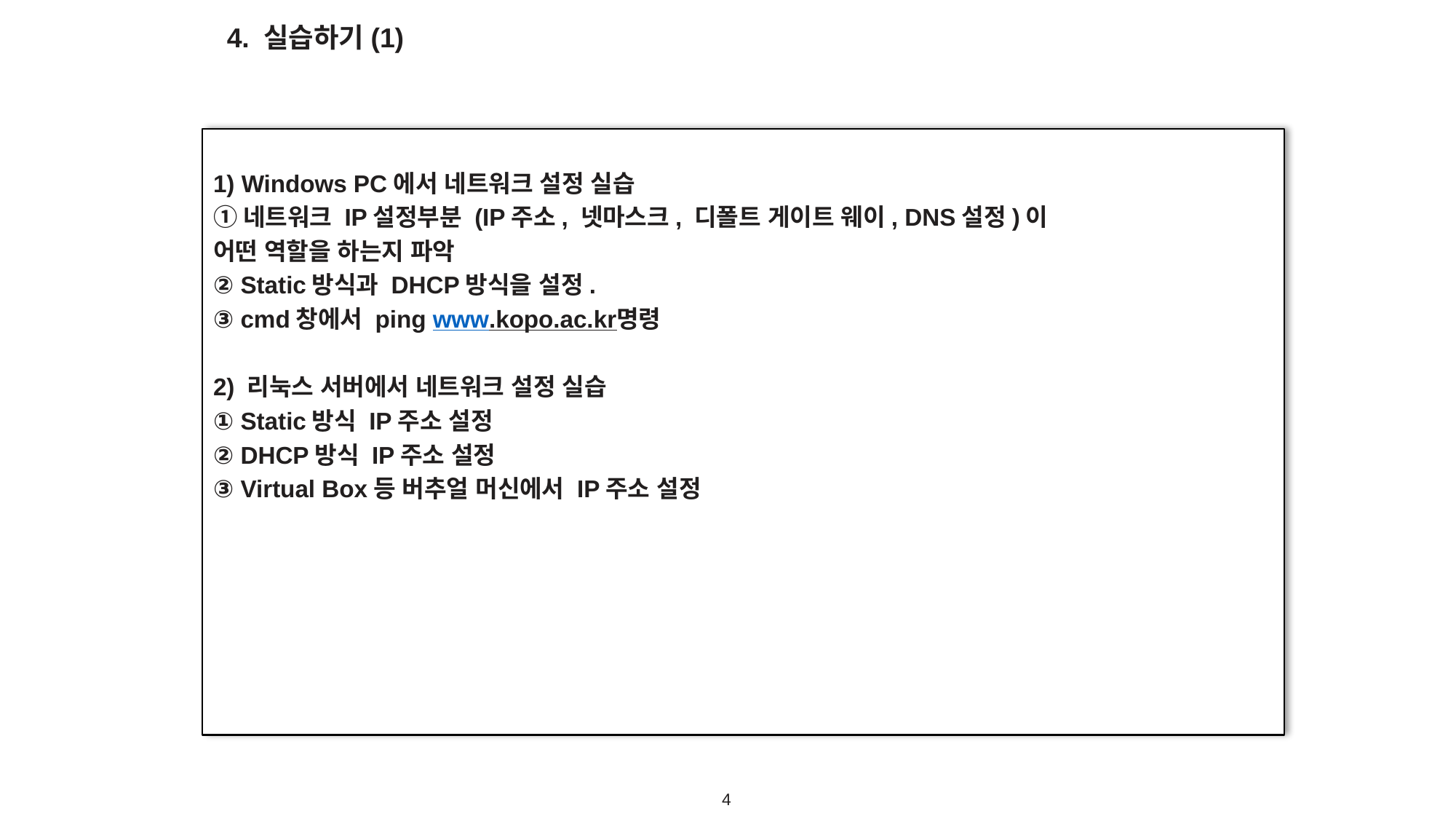

4. 실습하기(1)

1) Windows PC에서 네트워크 설정 실습
①네트워크 IP설정부분 (IP주소, 넷마스크, 디폴트 게이트 웨이, DNS설정)이
어떤 역할을 하는지 파악
② Static방식과 DHCP방식을 설정.
③ cmd창에서 ping www.kopo.ac.kr명령

2) 리눅스 서버에서 네트워크 설정 실습
① Static방식 IP주소 설정
② DHCP방식 IP주소 설정
③ Virtual Box등 버추얼 머신에서 IP주소 설정
4